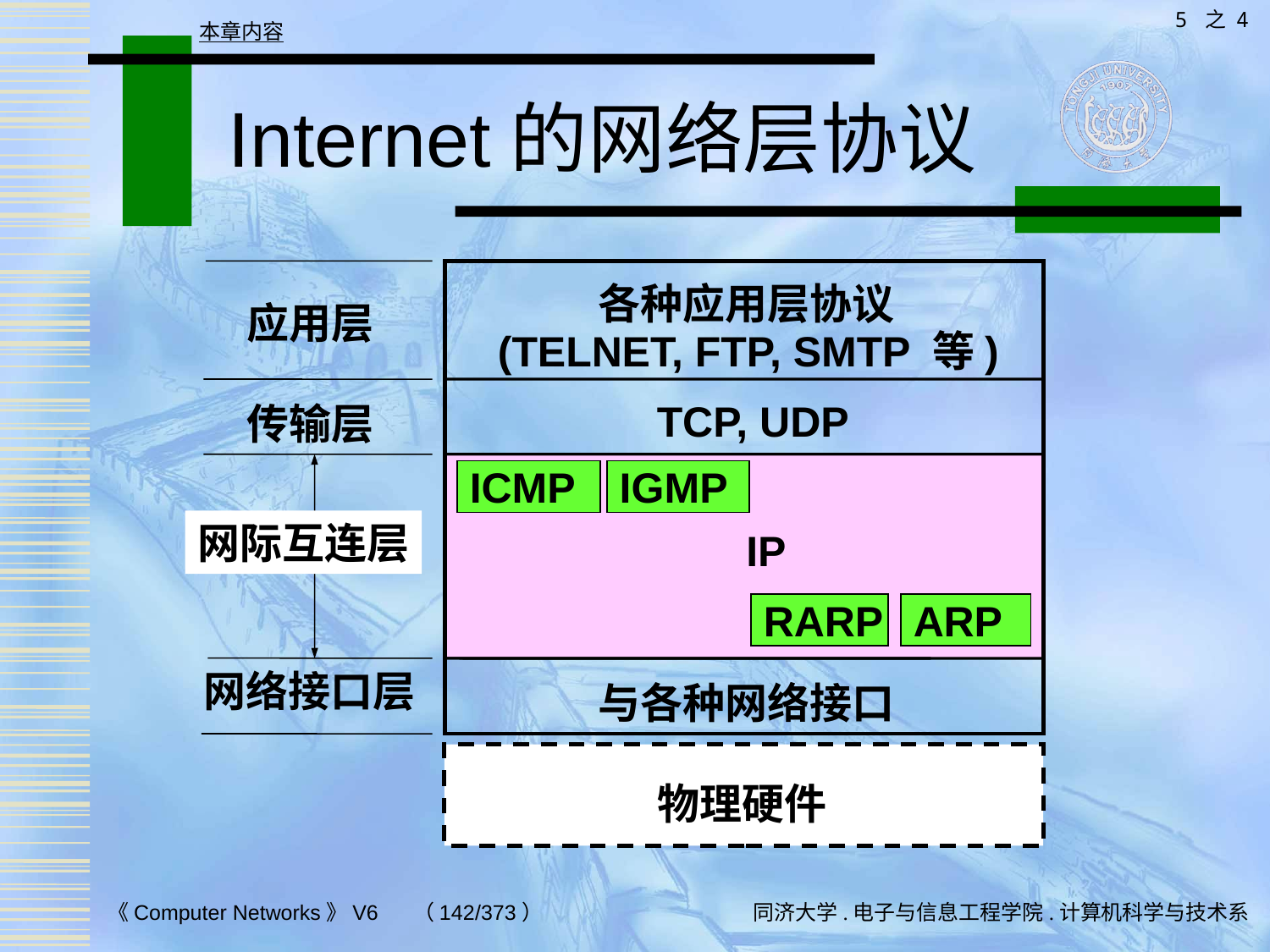

5 之 4
本章内容
# Internet的网络层协议

各种应用层协议
应用层
(TELNET, FTP, SMTP 等)

TCP, UDP
传输层

ICMP
IGMP
网际互连层
IP
RARP
ARP

  网络接口层
与各种网络接口

物理硬件